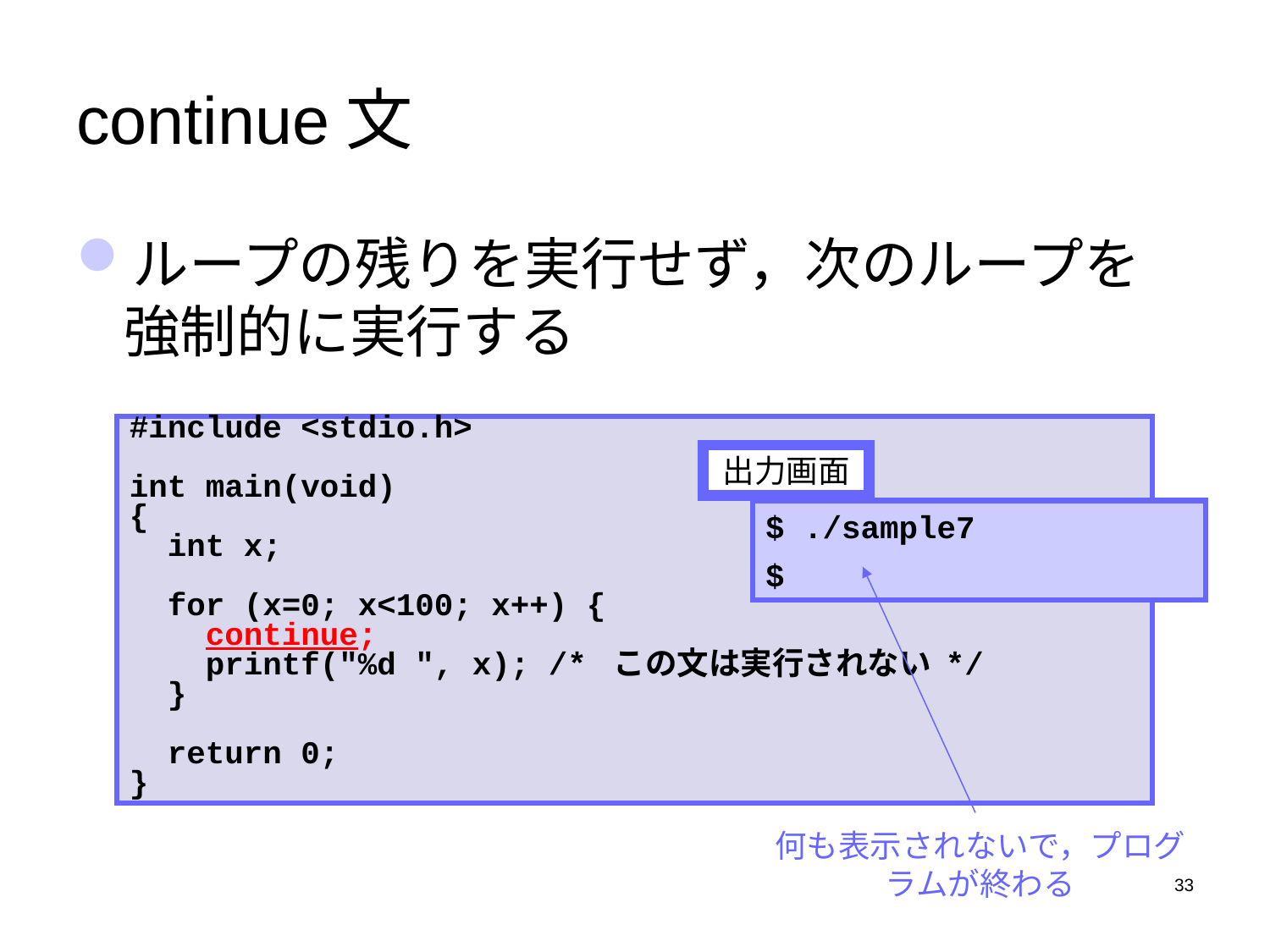

# continue文
ループの残りを実行せず，次のループを強制的に実行する
#include <stdio.h>

int main(void)
{
  int x;

  for (x=0; x<100; x++) {
    continue;
    printf("%d ", x); /* この文は実行されない */
  }

  return 0;
}
出力画面
$ ./sample7
$

何も表示されないで，プログラムが終わる
33